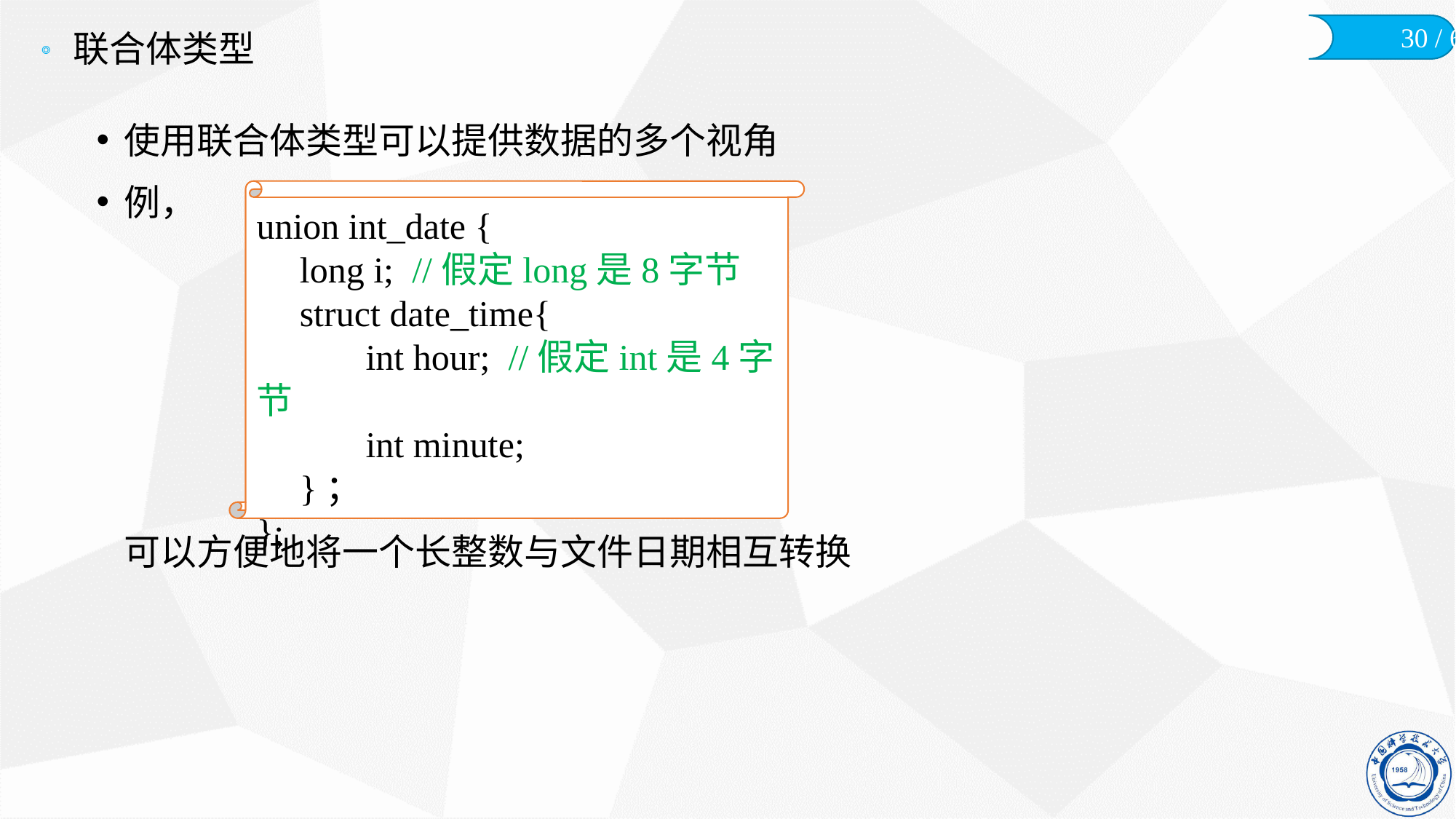

# 联合体类型
使用联合体类型可以提供数据的多个视角
例，
可以方便地将一个长整数与文件日期相互转换
union int_date {
	long i;  //假定long是8字节
	struct date_time{
		int hour;  //假定int是4字节
		int minute;
	}；
};